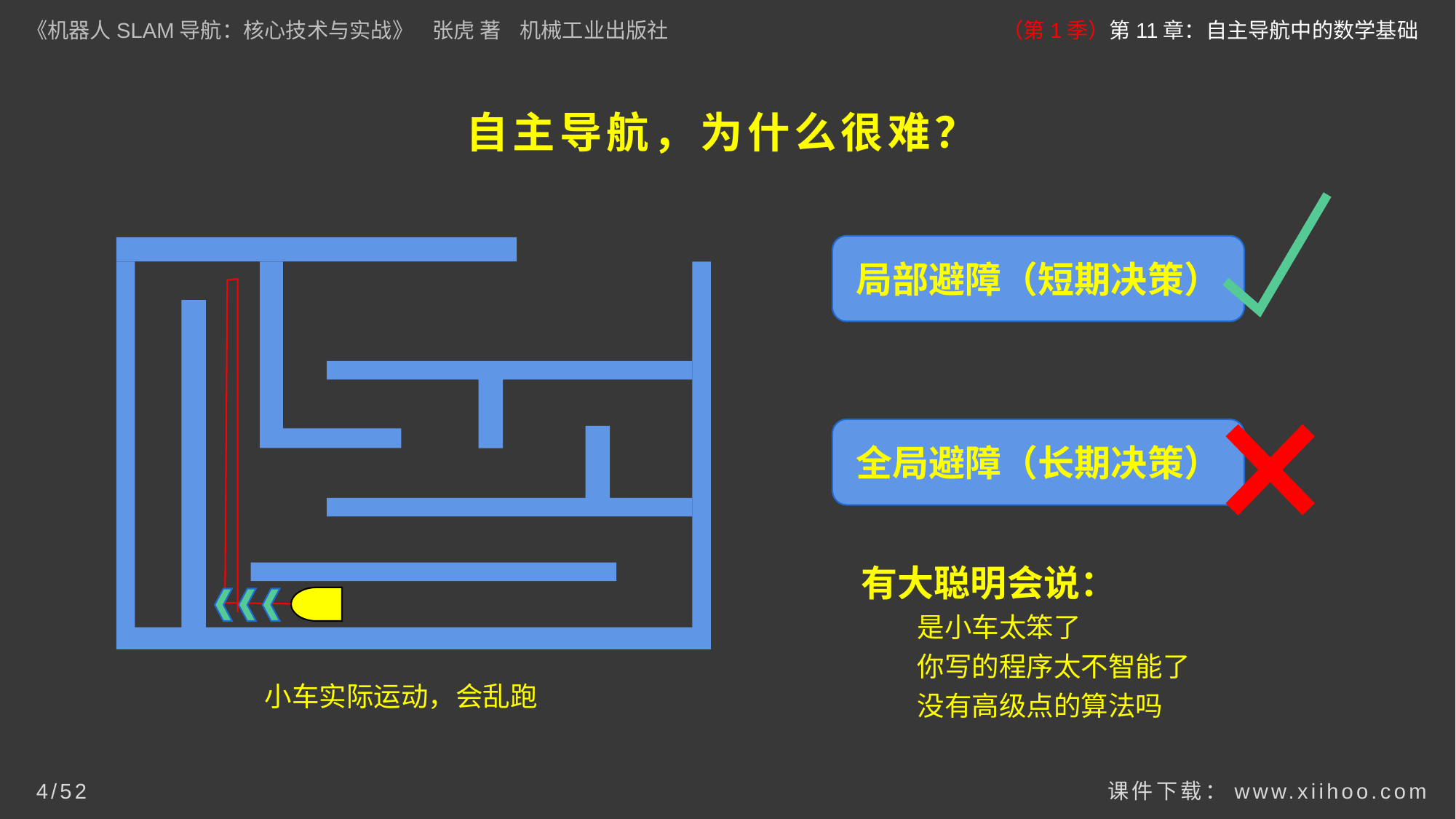

《机器人SLAM导航：核心技术与实战》    张虎 著    机械工业出版社
（第1季）第11章：自主导航中的数学基础
# 自主导航，为什么很难？

局部避障（短期决策）

全局避障（长期决策）
有大聪明会说：
        是小车太笨了
        你写的程序太不智能了
        没有高级点的算法吗

小车实际运动，会乱跑
课件下载：www.xiihoo.com
4/52